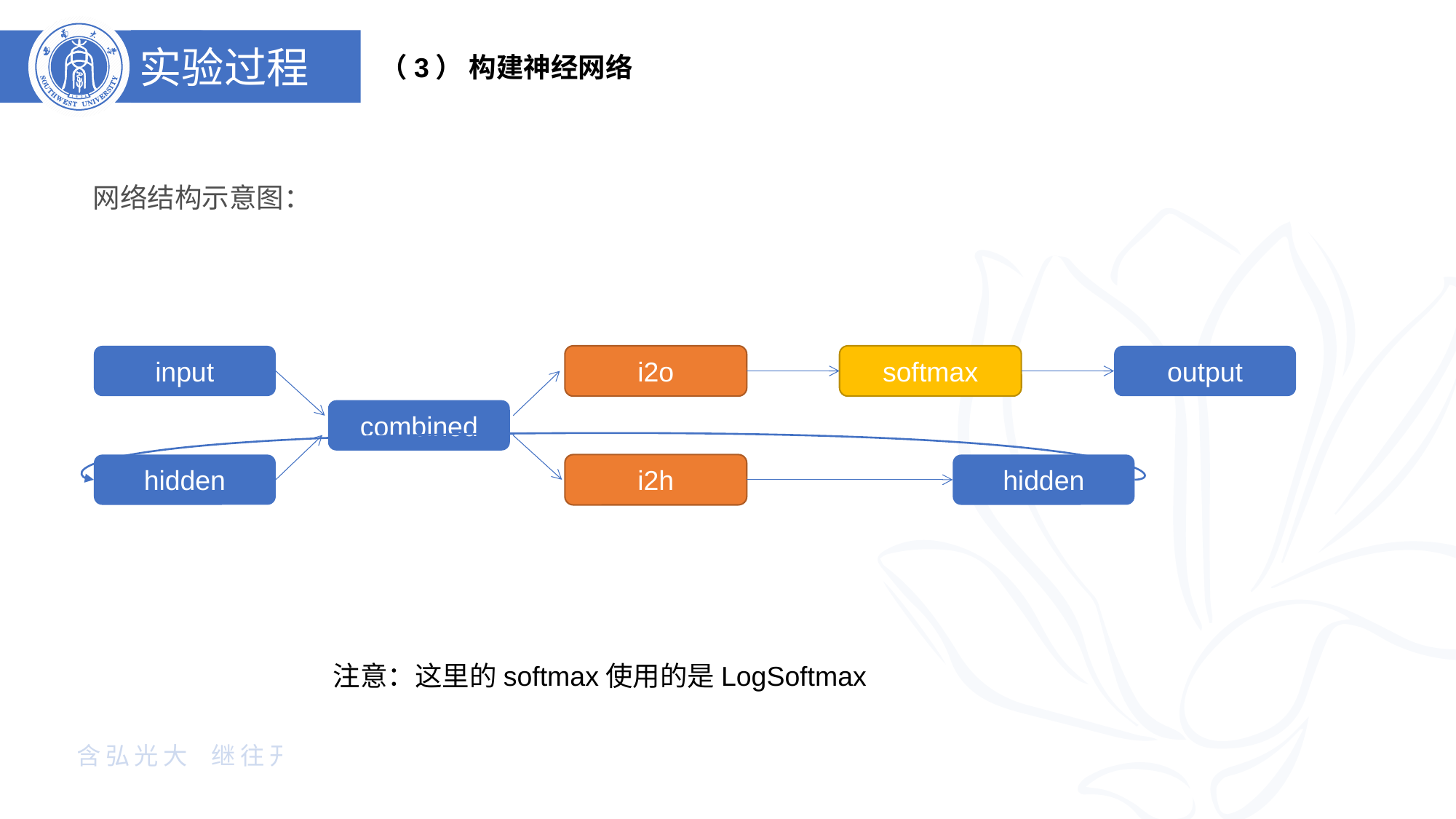

实验过程
（3） 构建神经网络
网络结构示意图：
input
i2o
softmax
output
combined
hidden
i2h
hidden
注意：这里的softmax使用的是LogSoftmax